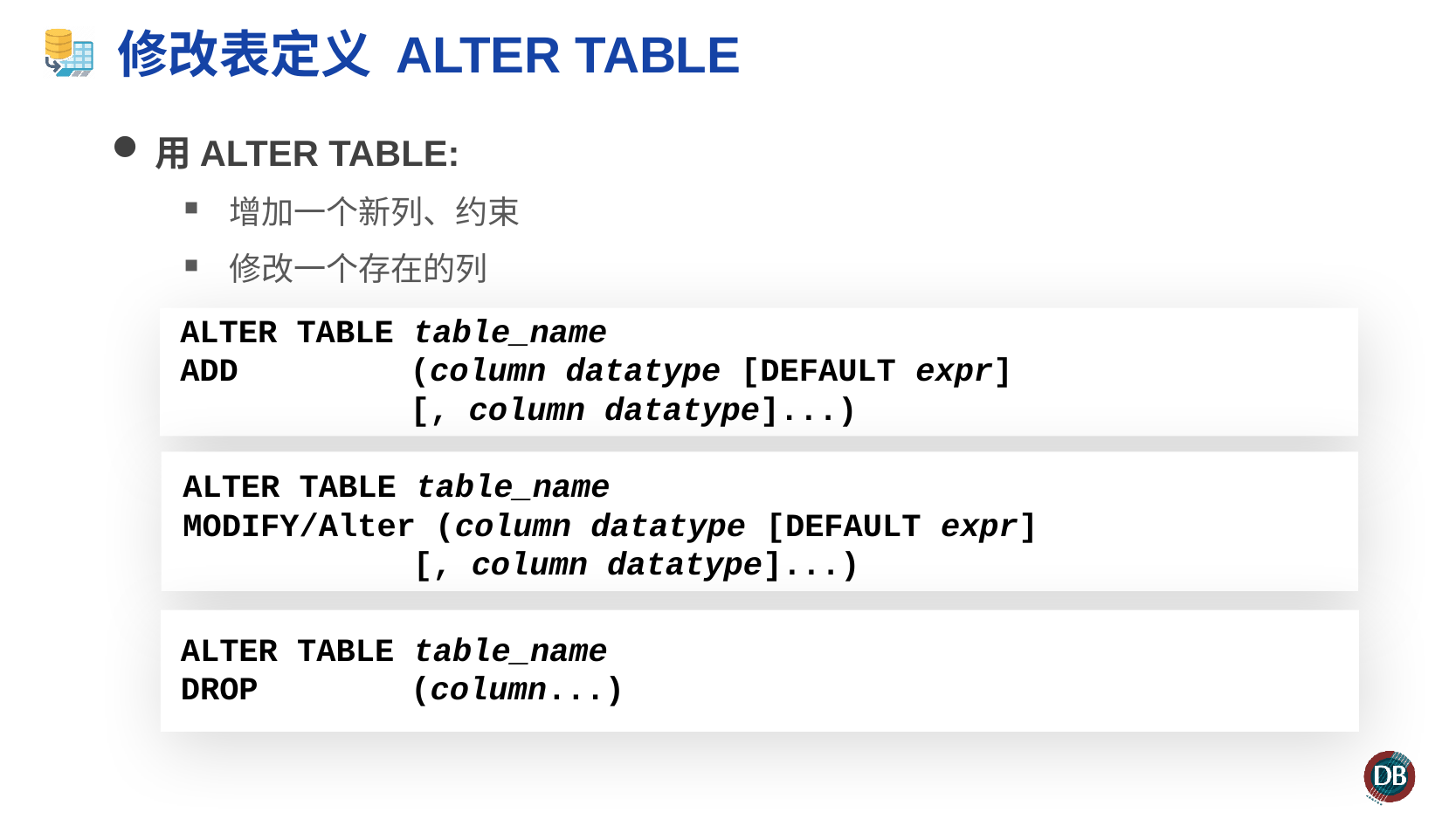

# 修改表定义 ALTER TABLE
用ALTER TABLE:
增加一个新列、约束
修改一个存在的列
删除列
ALTER TABLE table_name
ADD		   (column datatype [DEFAULT expr]
		   [, column datatype]...)

ALTER TABLE table_name
MODIFY/Alter (column datatype [DEFAULT expr]
		   [, column datatype]...)
ALTER TABLE table_name
DROP		   (column...)